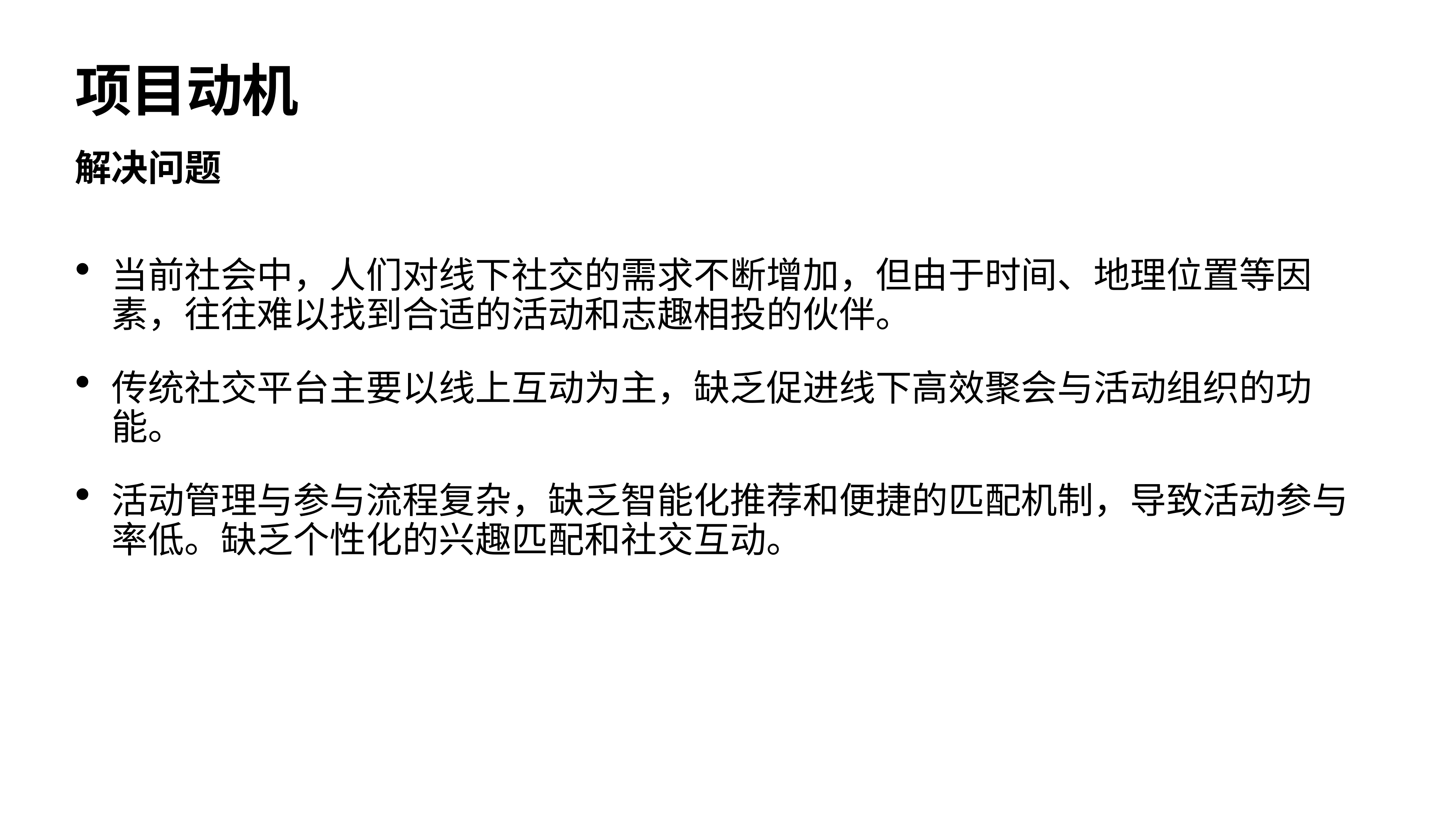

# 项目动机
解决问题
当前社会中，人们对线下社交的需求不断增加，但由于时间、地理位置等因素，往往难以找到合适的活动和志趣相投的伙伴。
传统社交平台主要以线上互动为主，缺乏促进线下高效聚会与活动组织的功能。
活动管理与参与流程复杂，缺乏智能化推荐和便捷的匹配机制，导致活动参与率低。缺乏个性化的兴趣匹配和社交互动。